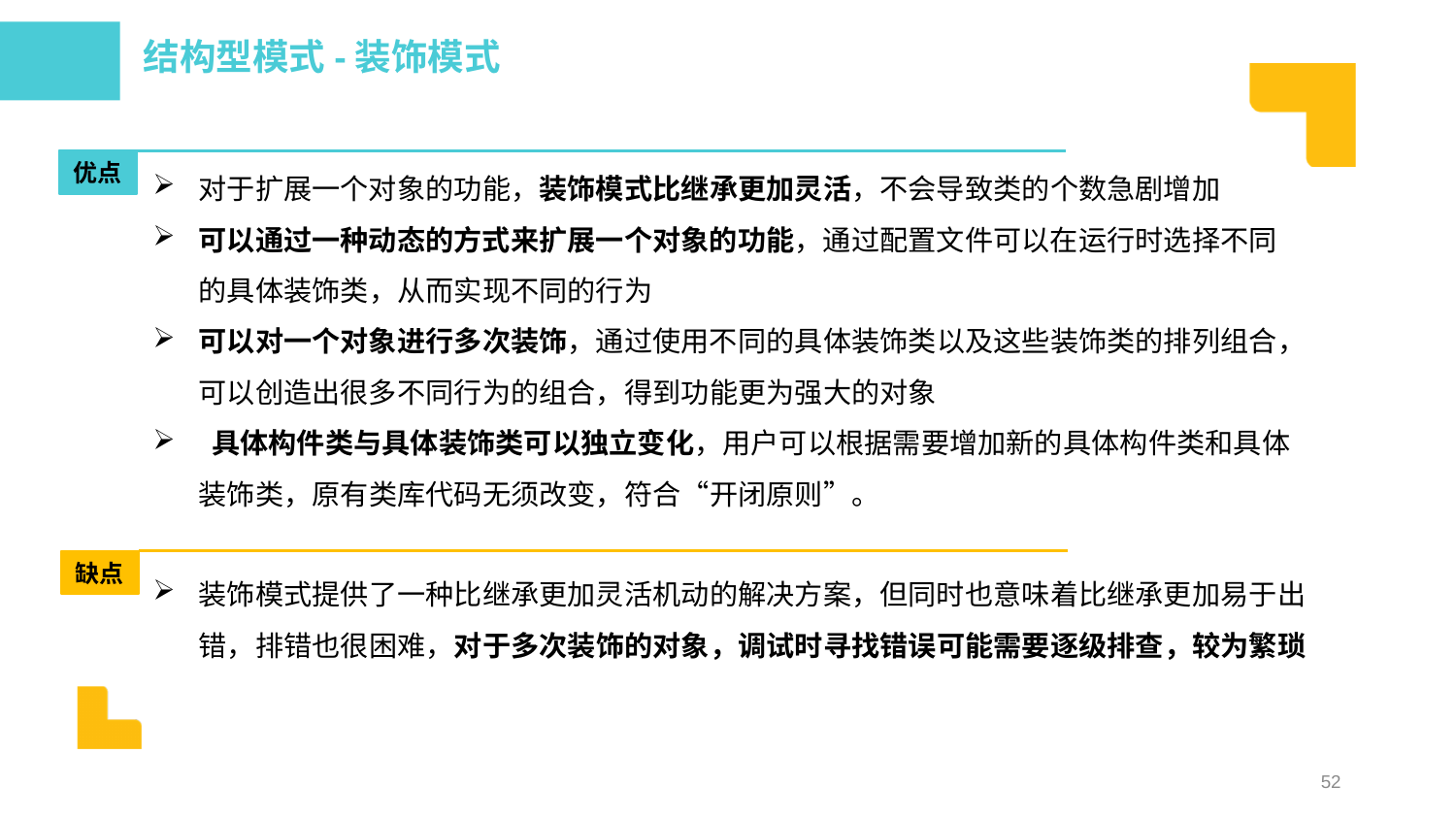

结构型模式-装饰模式
对于扩展一个对象的功能，装饰模式比继承更加灵活，不会导致类的个数急剧增加
可以通过一种动态的方式来扩展一个对象的功能，通过配置文件可以在运行时选择不同的具体装饰类，从而实现不同的行为
可以对一个对象进行多次装饰，通过使用不同的具体装饰类以及这些装饰类的排列组合，可以创造出很多不同行为的组合，得到功能更为强大的对象
 具体构件类与具体装饰类可以独立变化，用户可以根据需要增加新的具体构件类和具体装饰类，原有类库代码无须改变，符合“开闭原则”。

优点
缺点
装饰模式提供了一种比继承更加灵活机动的解决方案，但同时也意味着比继承更加易于出错，排错也很困难，对于多次装饰的对象，调试时寻找错误可能需要逐级排查，较为繁琐
52